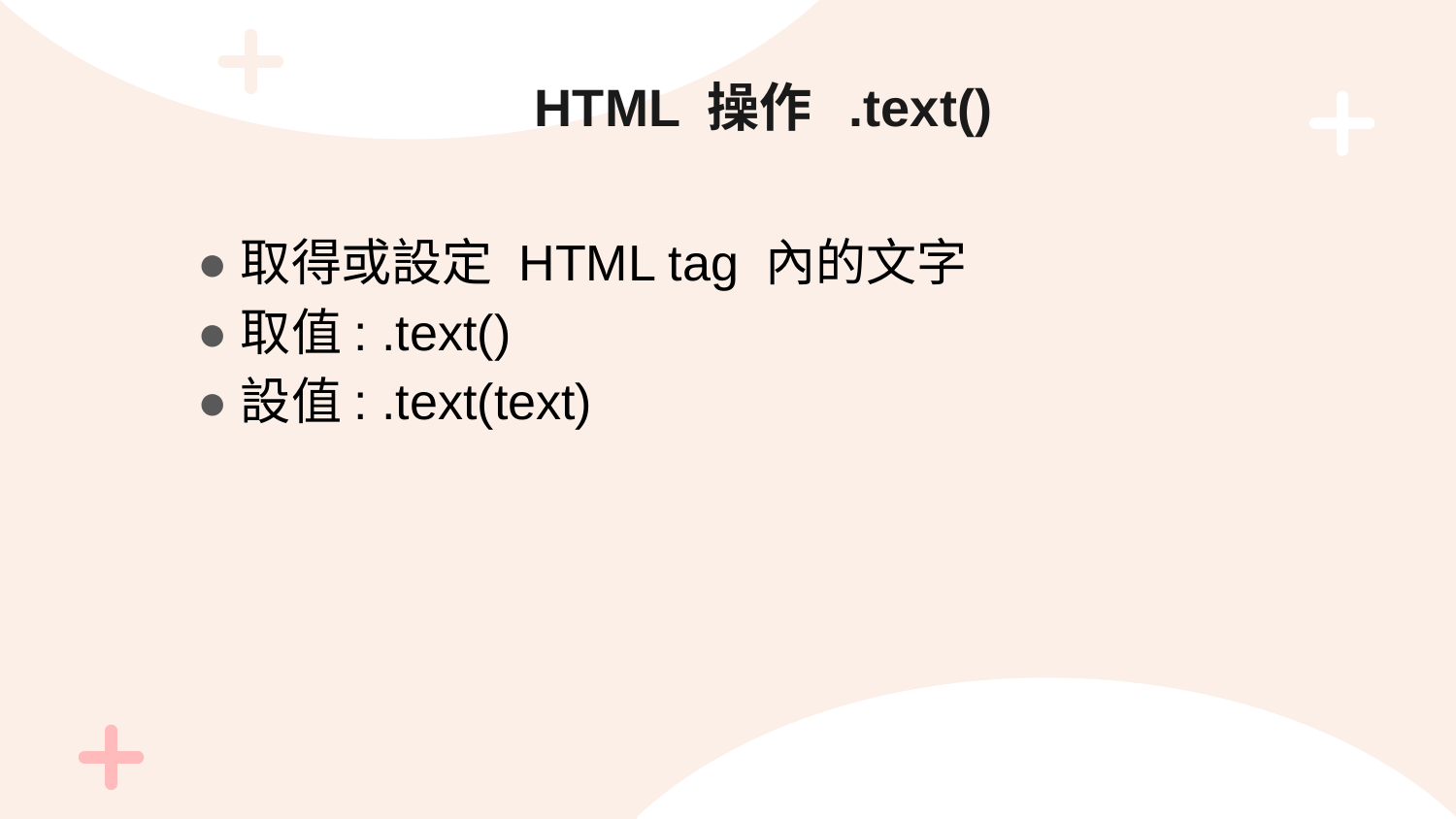

# HTML 操作  .text()
●取得或設定 HTML tag 內的文字
●取值: .text()
●設值: .text(text)